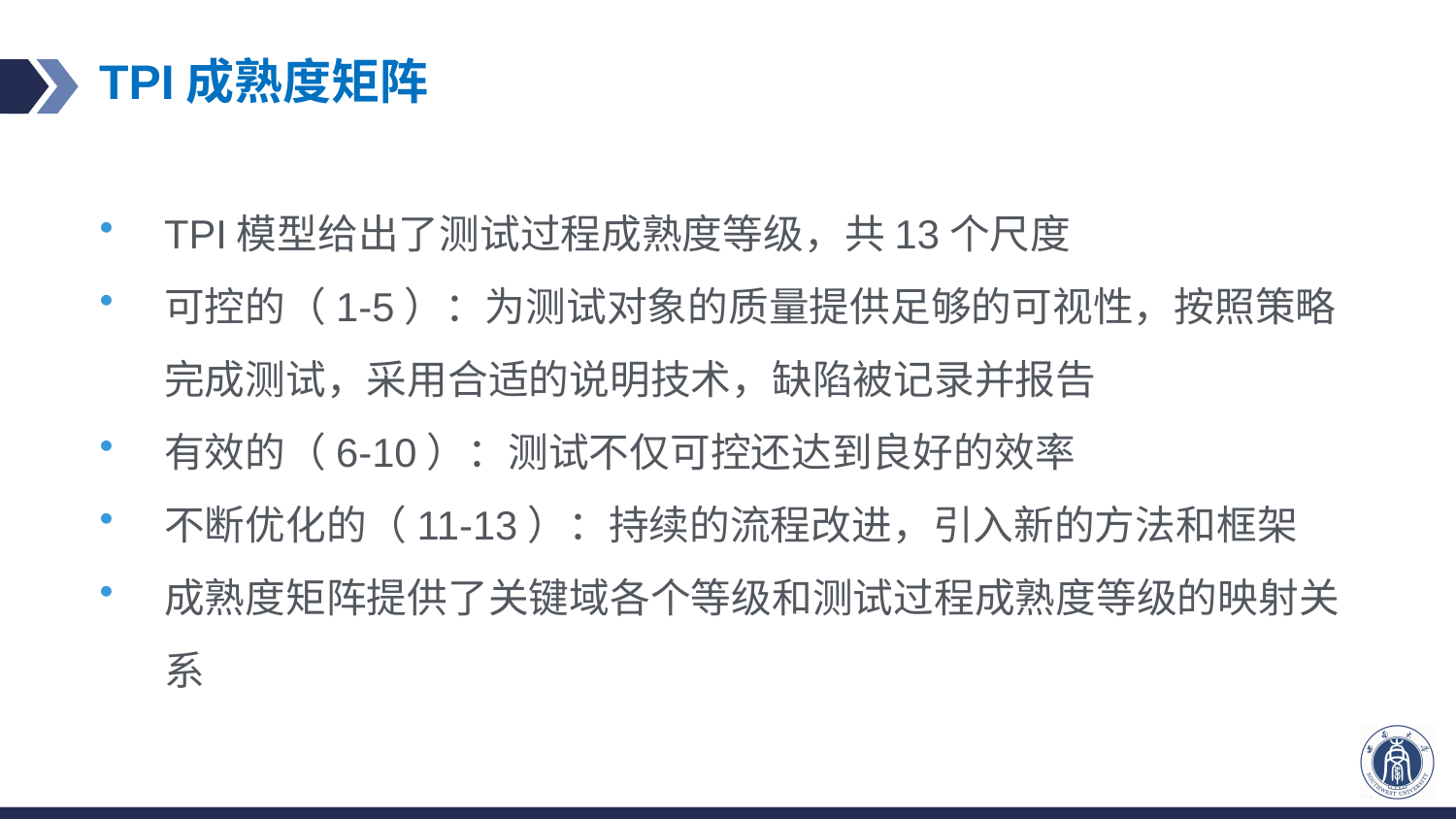

# TPI成熟度矩阵
TPI模型给出了测试过程成熟度等级，共13个尺度
可控的（1-5）：为测试对象的质量提供足够的可视性，按照策略完成测试，采用合适的说明技术，缺陷被记录并报告
有效的（6-10）：测试不仅可控还达到良好的效率
不断优化的（11-13）：持续的流程改进，引入新的方法和框架
成熟度矩阵提供了关键域各个等级和测试过程成熟度等级的映射关系